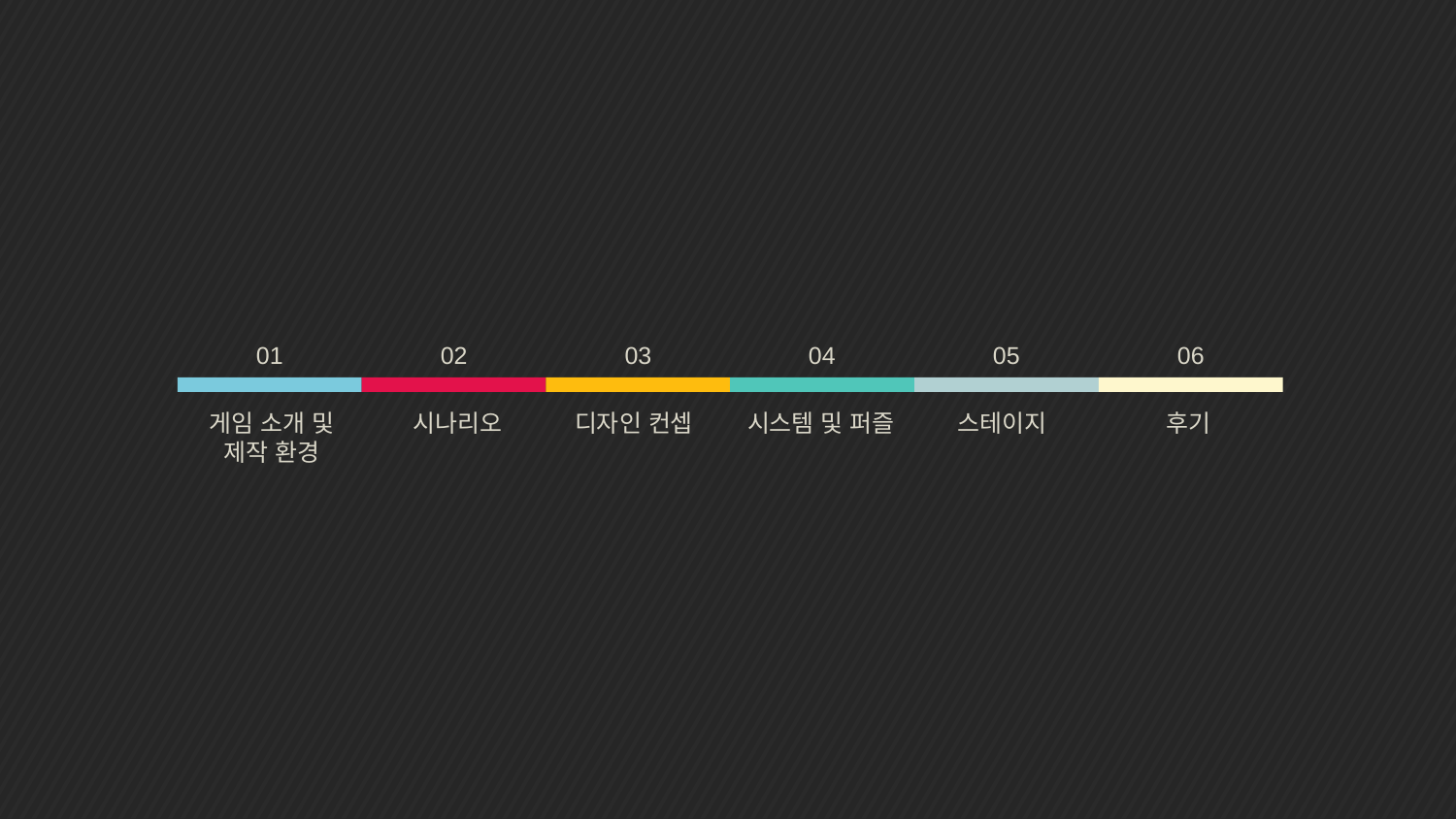

01
02
03
04
05
06

시스템 및 퍼즐
게임 소개 및
제작 환경
시나리오
후기
디자인 컨셉
스테이지